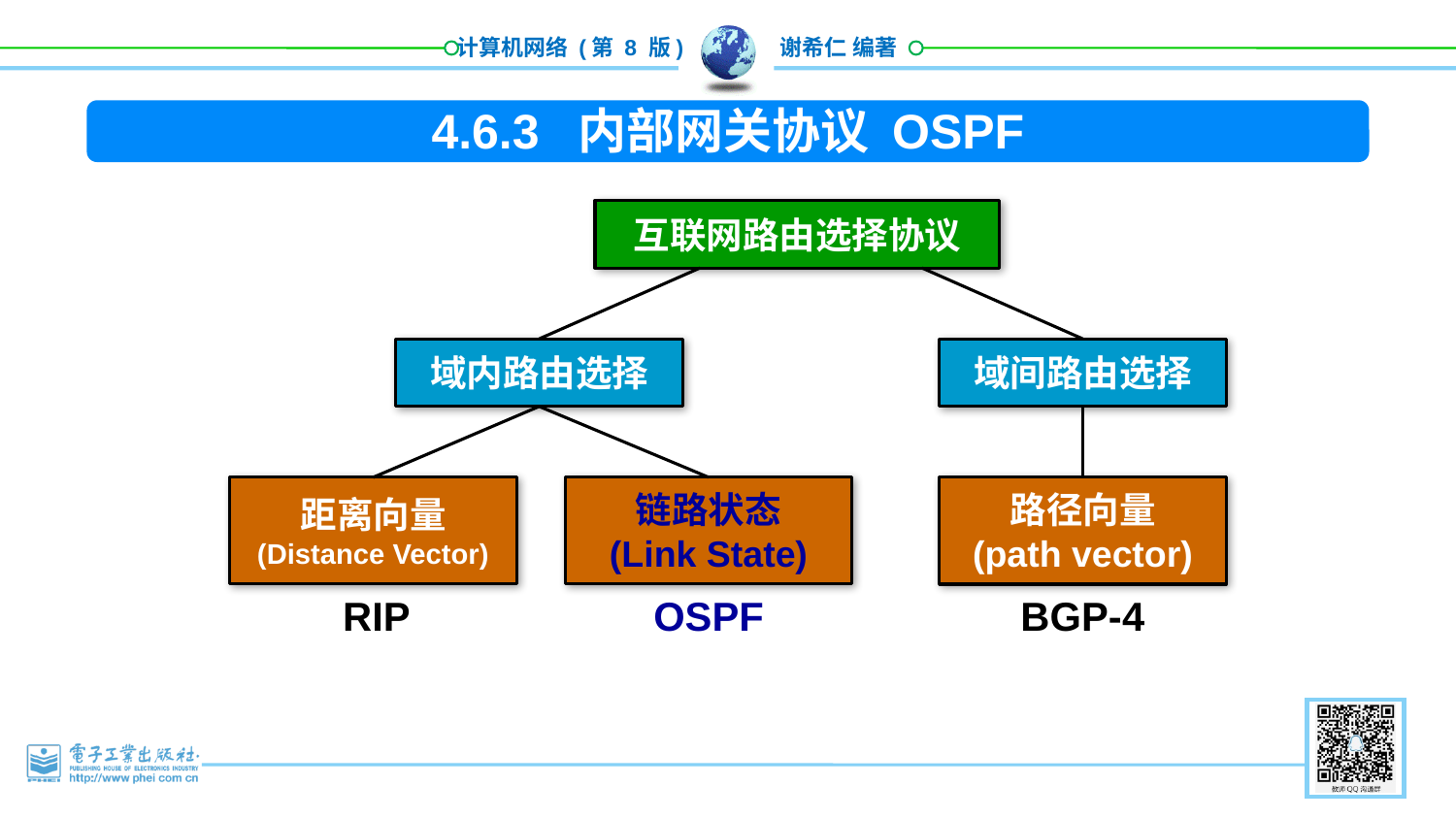

4.6.3  内部网关协议 OSPF

互联网路由选择协议
域内路由选择
域间路由选择
距离向量
(Distance Vector)
链路状态
(Link State)
路径向量
(path vector)
RIP
OSPF
BGP-4